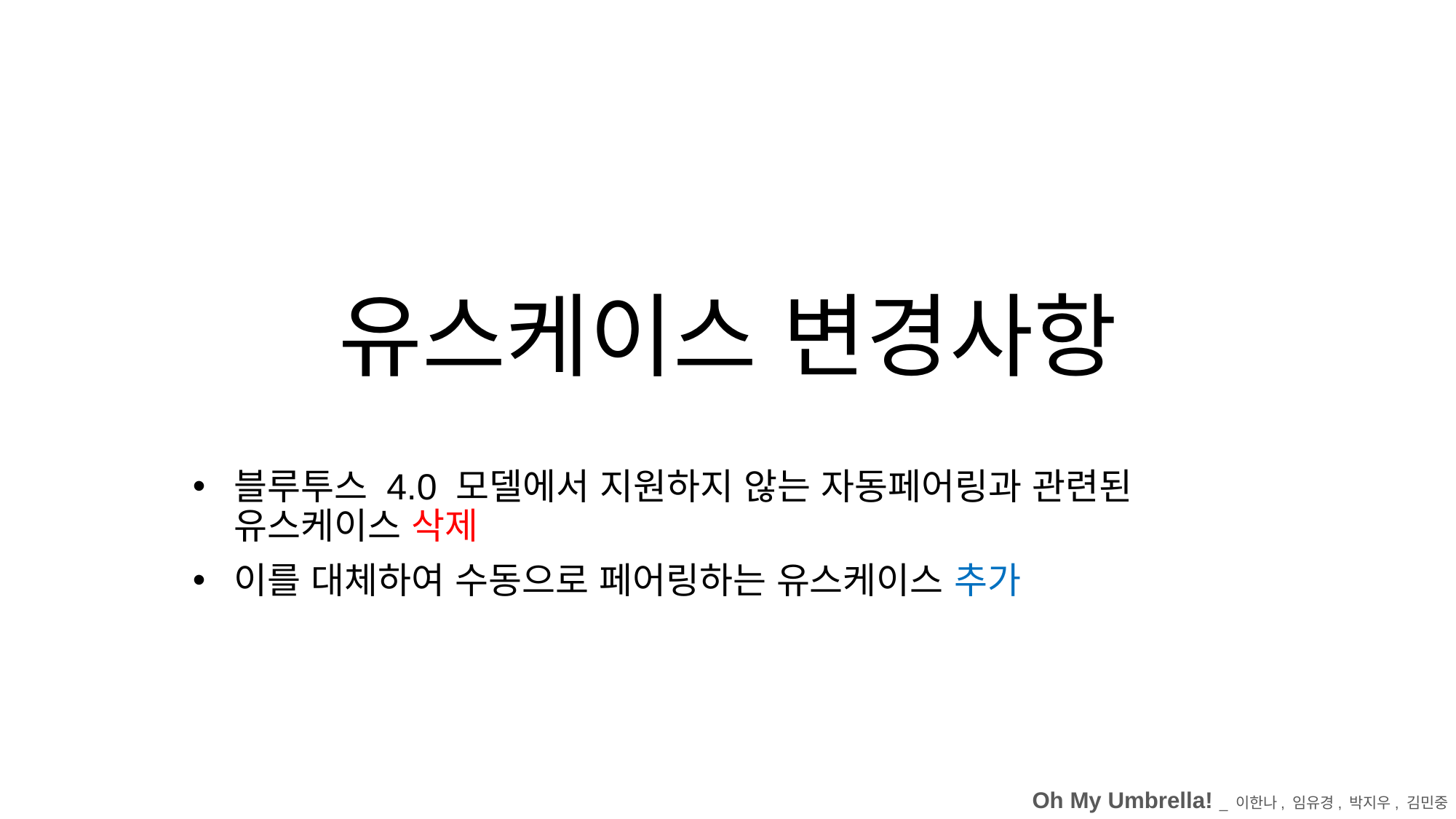

# 유스케이스 변경사항
블루투스 4.0 모델에서 지원하지 않는 자동페어링과 관련된 유스케이스 삭제
이를 대체하여 수동으로 페어링하는 유스케이스 추가
Oh My Umbrella! _ 이한나, 임유경, 박지우, 김민중